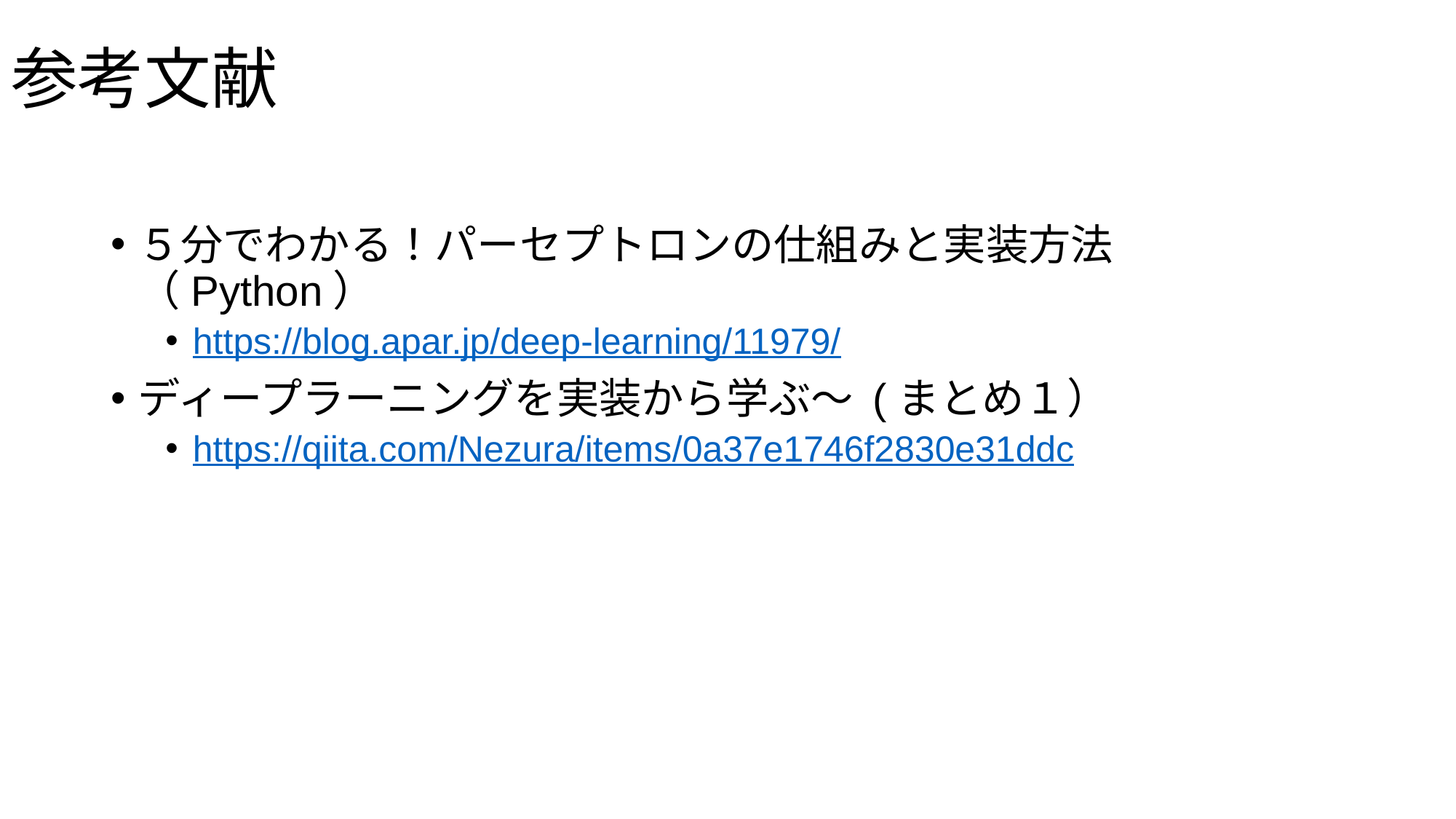

# 参考文献
５分でわかる！パーセプトロンの仕組みと実装方法（Python）
https://blog.apar.jp/deep-learning/11979/
ディープラーニングを実装から学ぶ～ (まとめ１）
https://qiita.com/Nezura/items/0a37e1746f2830e31ddc